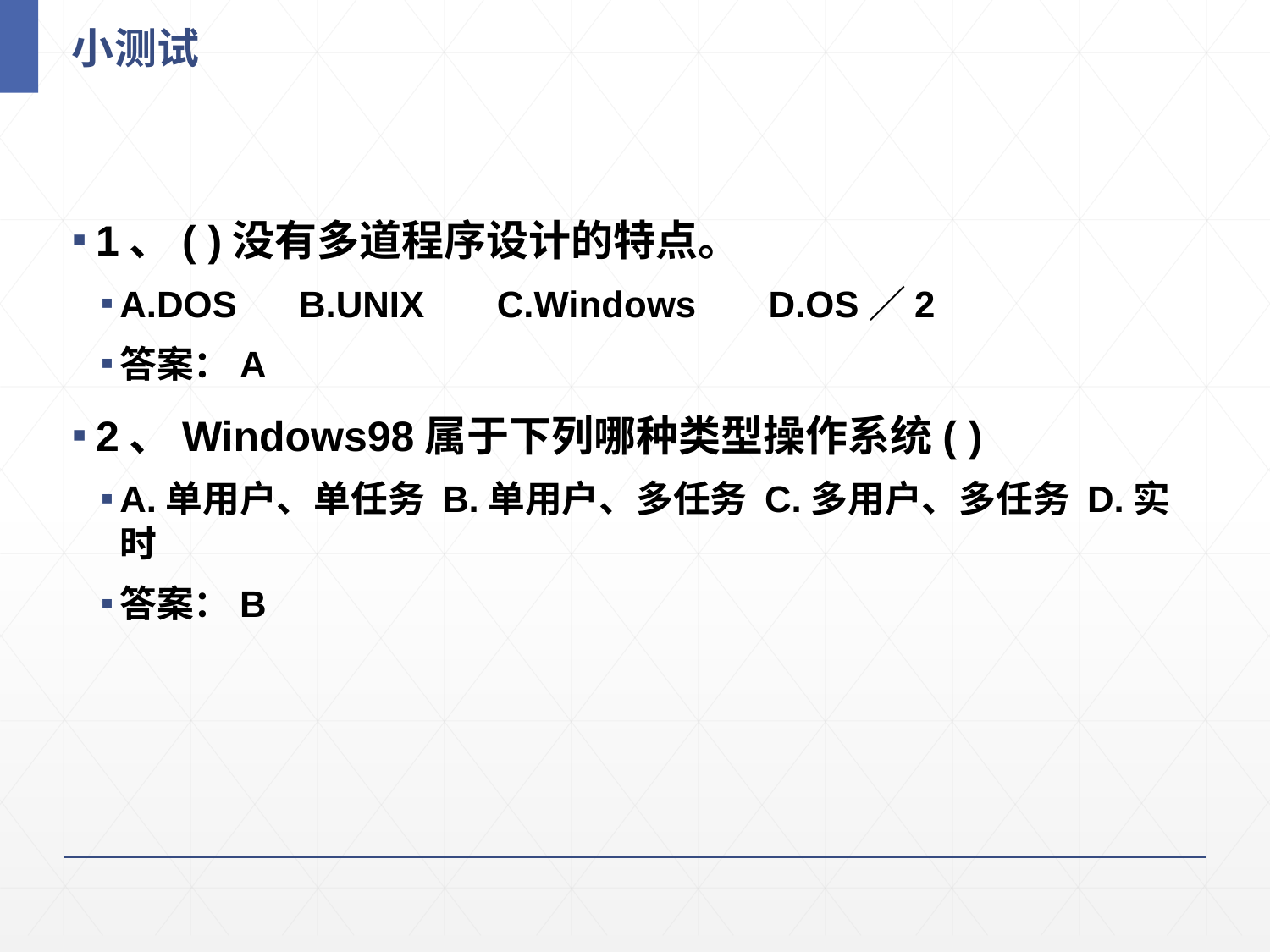

# 小测试
1、( )没有多道程序设计的特点。
A.DOS      B.UNIX       C.Windows       D.OS／2
答案：A
2、Windows98属于下列哪种类型操作系统( )
A.单用户、单任务 B.单用户、多任务 C.多用户、多任务 D.实时
答案：B